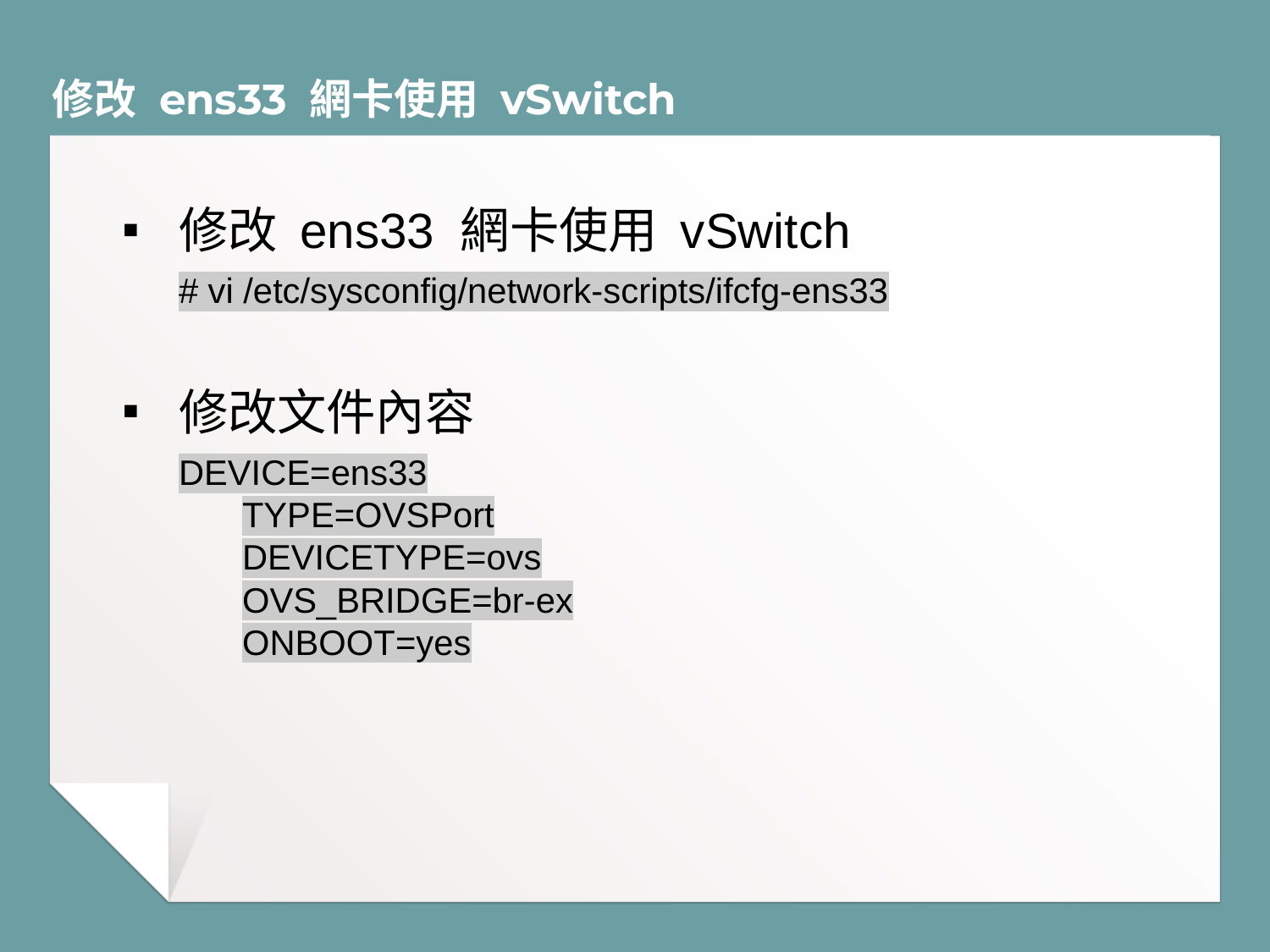

# 修改 ens33 網卡使用 vSwitch
修改 ens33 網卡使用 vSwitch
# vi /etc/sysconfig/network-scripts/ifcfg-ens33
修改文件內容
DEVICE=ens33
	TYPE=OVSPort
	DEVICETYPE=ovs
	OVS_BRIDGE=br-ex
	ONBOOT=yes